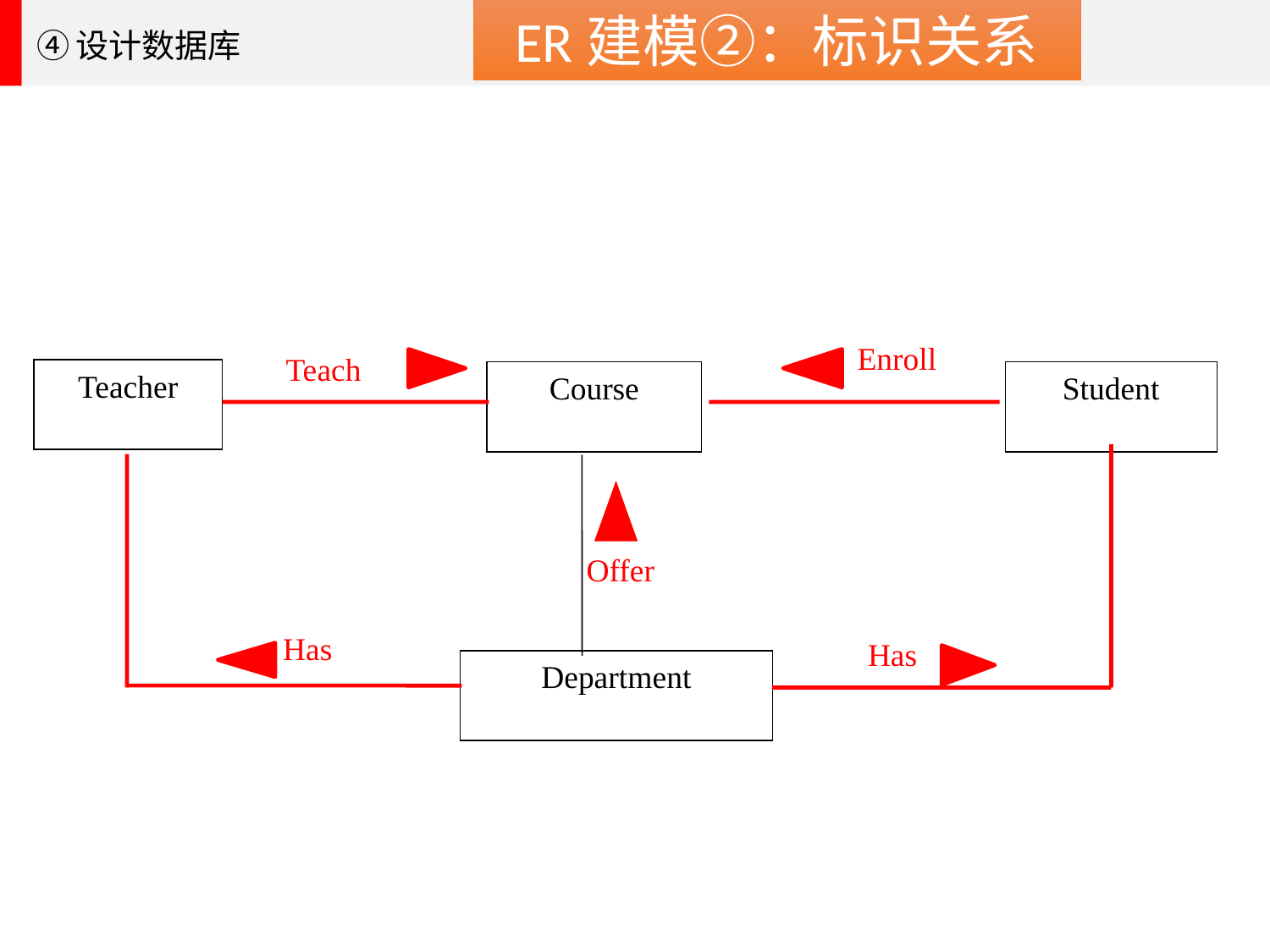

ER建模②：标识关系
④设计数据库
Enroll
Teach

Teacher
Course
Student

Offer
Has
Has

Department